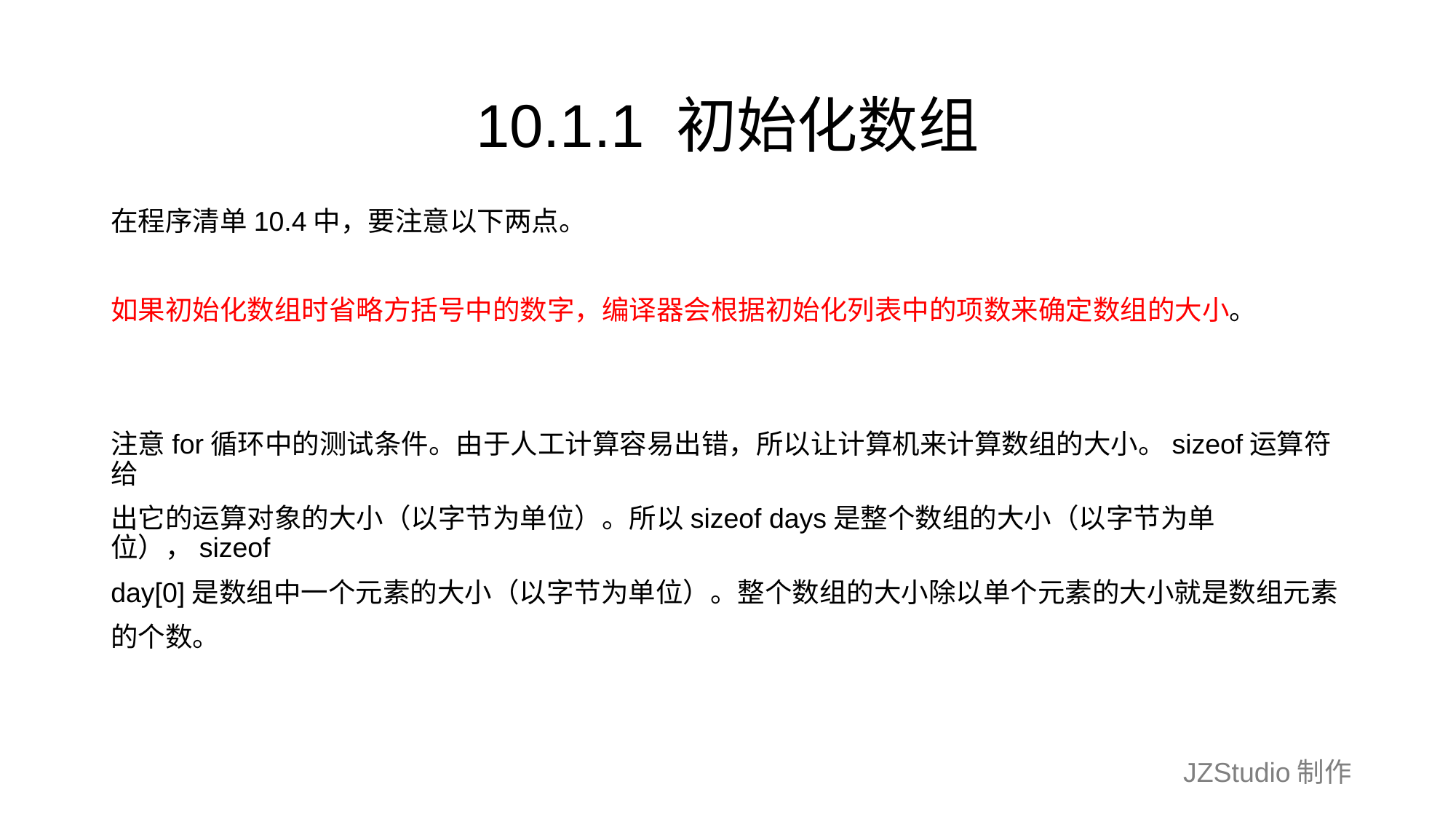

# 10.1.1 初始化数组
在程序清单10.4中，要注意以下两点。

如果初始化数组时省略方括号中的数字，编译器会根据初始化列表中的项数来确定数组的大小。

注意for循环中的测试条件。由于人工计算容易出错，所以让计算机来计算数组的大小。sizeof运算符给
出它的运算对象的大小（以字节为单位）。所以sizeof days是整个数组的大小（以字节为单位），sizeof
day[0]是数组中一个元素的大小（以字节为单位）。整个数组的大小除以单个元素的大小就是数组元素
的个数。